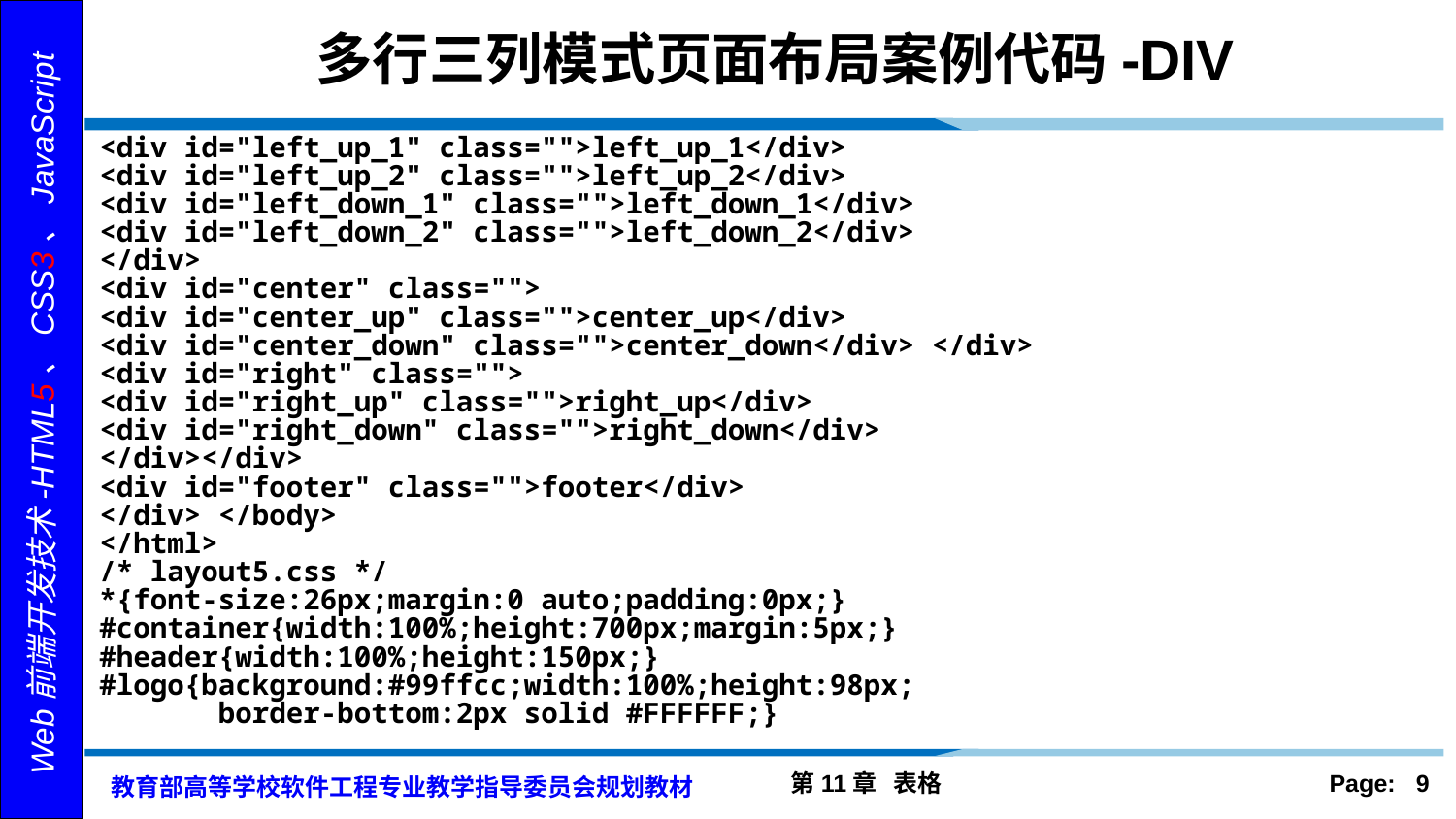

# 多行三列模式页面布局案例代码-DIV
<div id="left_up_1" class="">left_up_1</div>
<div id="left_up_2" class="">left_up_2</div>
<div id="left_down_1" class="">left_down_1</div>
<div id="left_down_2" class="">left_down_2</div>
</div>
<div id="center" class="">
<div id="center_up" class="">center_up</div>
<div id="center_down" class="">center_down</div> </div>
<div id="right" class="">
<div id="right_up" class="">right_up</div>
<div id="right_down" class="">right_down</div>
</div></div>
<div id="footer" class="">footer</div>
</div> </body>
</html>
/* layout5.css */
*{font-size:26px;margin:0 auto;padding:0px;}
#container{width:100%;height:700px;margin:5px;}
#header{width:100%;height:150px;}
#logo{background:#99ffcc;width:100%;height:98px;
       border-bottom:2px solid #FFFFFF;}